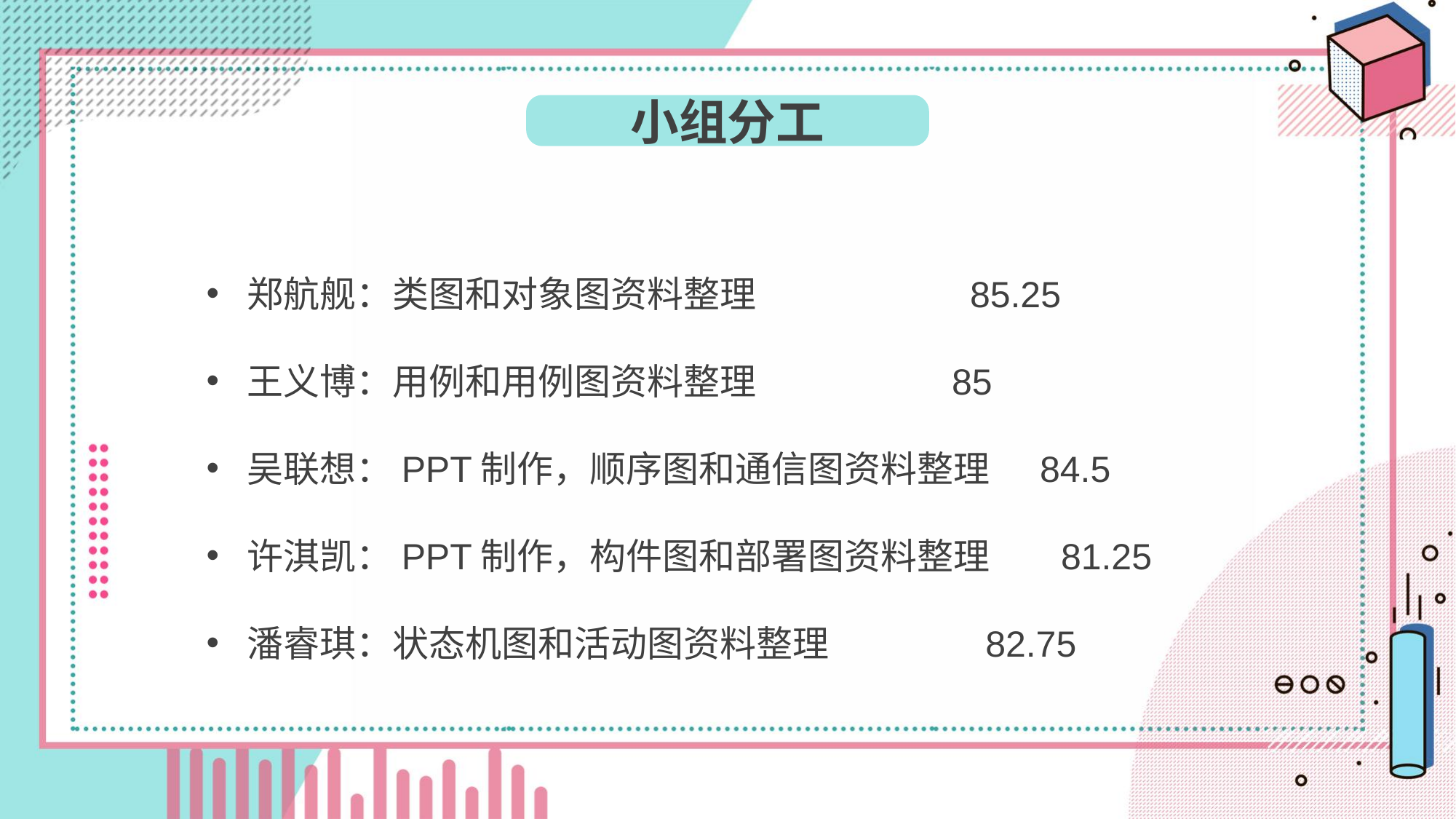

小组分工
郑航舰：类图和对象图资料整理                         85.25
王义博：用例和用例图资料整理		     85
吴联想：PPT制作，顺序图和通信图资料整理     84.5
许淇凯：PPT制作，构件图和部署图资料整理	     81.25
潘睿琪：状态机图和活动图资料整理                  82.75